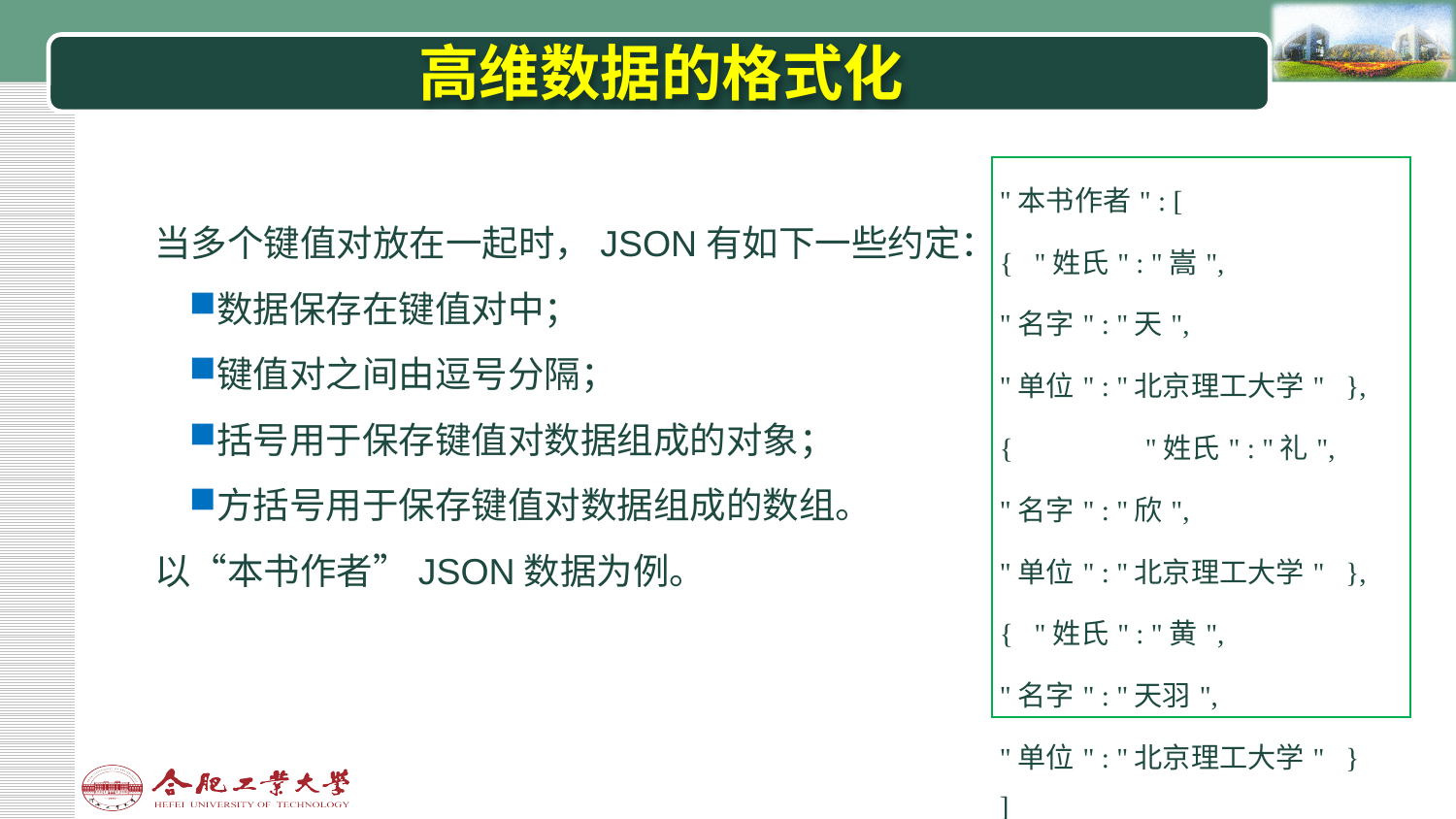

# 高维数据的格式化
| "本书作者" : [ { "姓氏" : "嵩", "名字" : "天", "单位" : "北京理工大学" }, { "姓氏" : "礼", "名字" : "欣", "单位" : "北京理工大学" }, { "姓氏" : "黄", "名字" : "天羽", "单位" : "北京理工大学" } ] |
| --- |
当多个键值对放在一起时，JSON有如下一些约定：
数据保存在键值对中；
键值对之间由逗号分隔；
括号用于保存键值对数据组成的对象；
方括号用于保存键值对数据组成的数组。
以“本书作者”JSON数据为例。